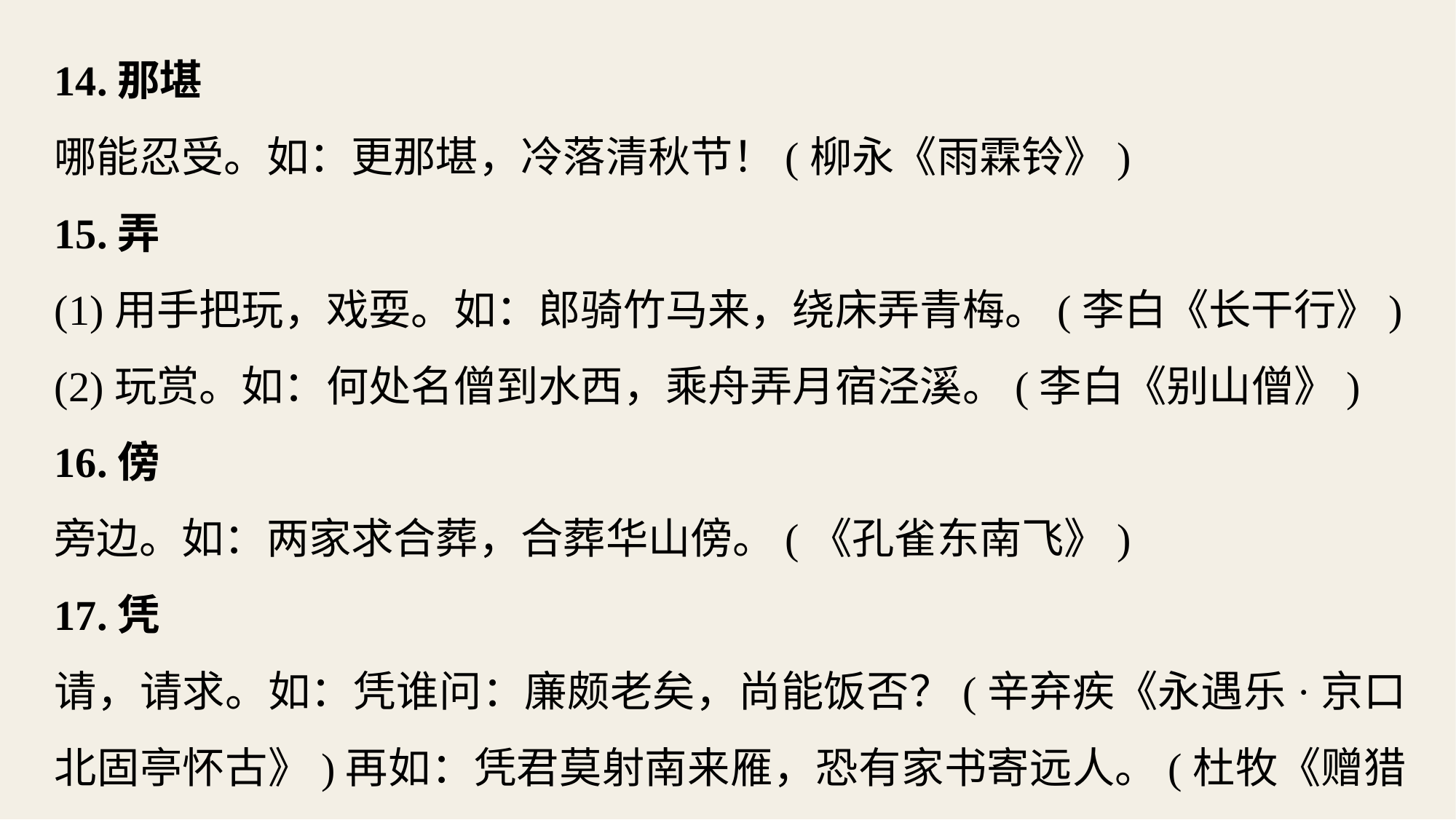

14.那堪
哪能忍受。如：更那堪，冷落清秋节！(柳永《雨霖铃》)
15.弄
(1)用手把玩，戏耍。如：郎骑竹马来，绕床弄青梅。(李白《长干行》)
(2)玩赏。如：何处名僧到水西，乘舟弄月宿泾溪。(李白《别山僧》)
16.傍
旁边。如：两家求合葬，合葬华山傍。(《孔雀东南飞》)
17.凭
请，请求。如：凭谁问：廉颇老矣，尚能饭否？(辛弃疾《永遇乐·京口北固亭怀古》)再如：凭君莫射南来雁，恐有家书寄远人。(杜牧《赠猎骑》)